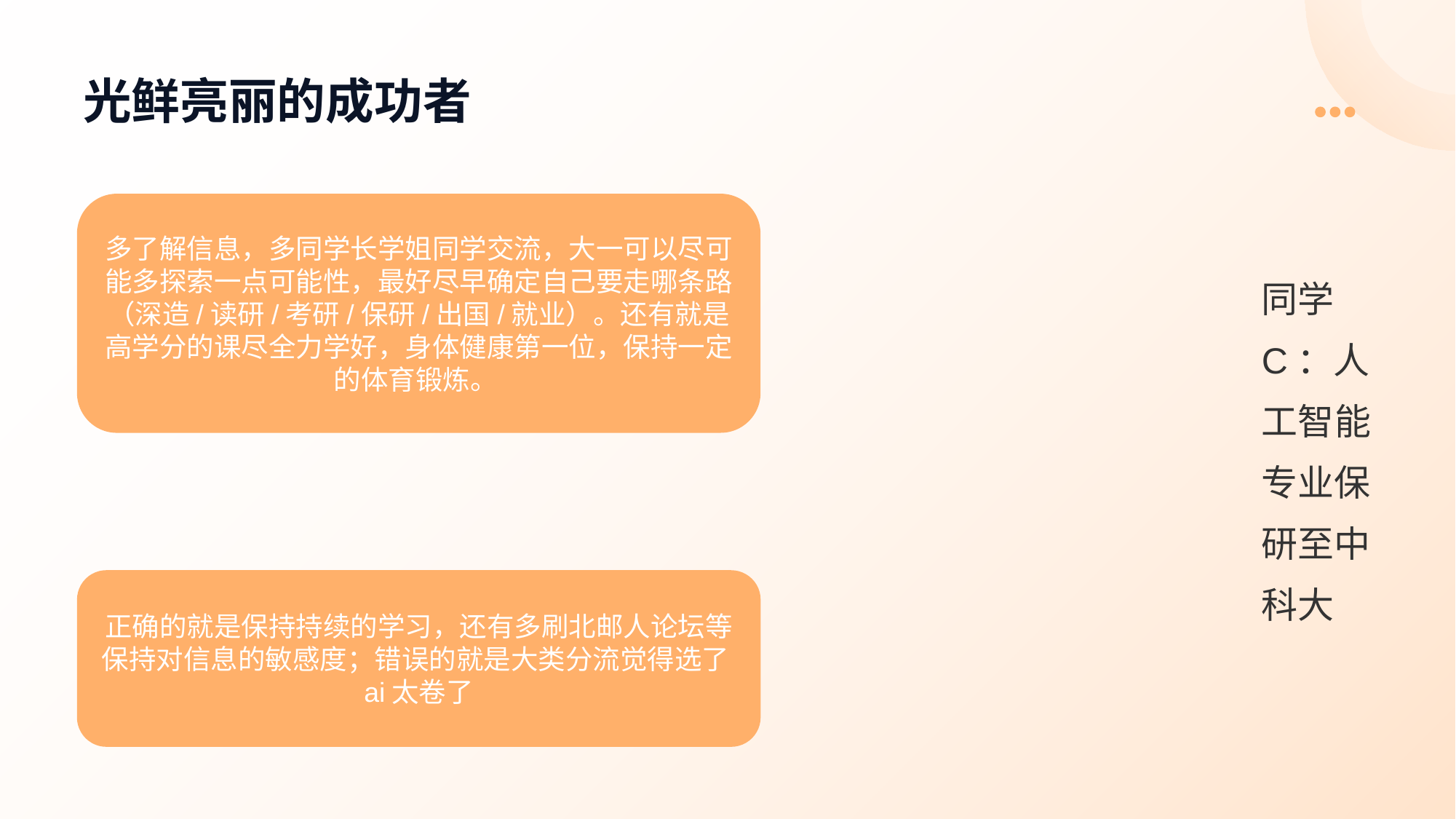

# 光鲜亮丽的成功者
多了解信息，多同学长学姐同学交流，大一可以尽可能多探索一点可能性，最好尽早确定自己要走哪条路（深造/读研/考研/保研/出国/就业）。还有就是高学分的课尽全力学好，身体健康第一位，保持一定的体育锻炼。
同学C：人工智能专业保研至中科大
正确的就是保持持续的学习，还有多刷北邮人论坛等保持对信息的敏感度；错误的就是大类分流觉得选了ai太卷了